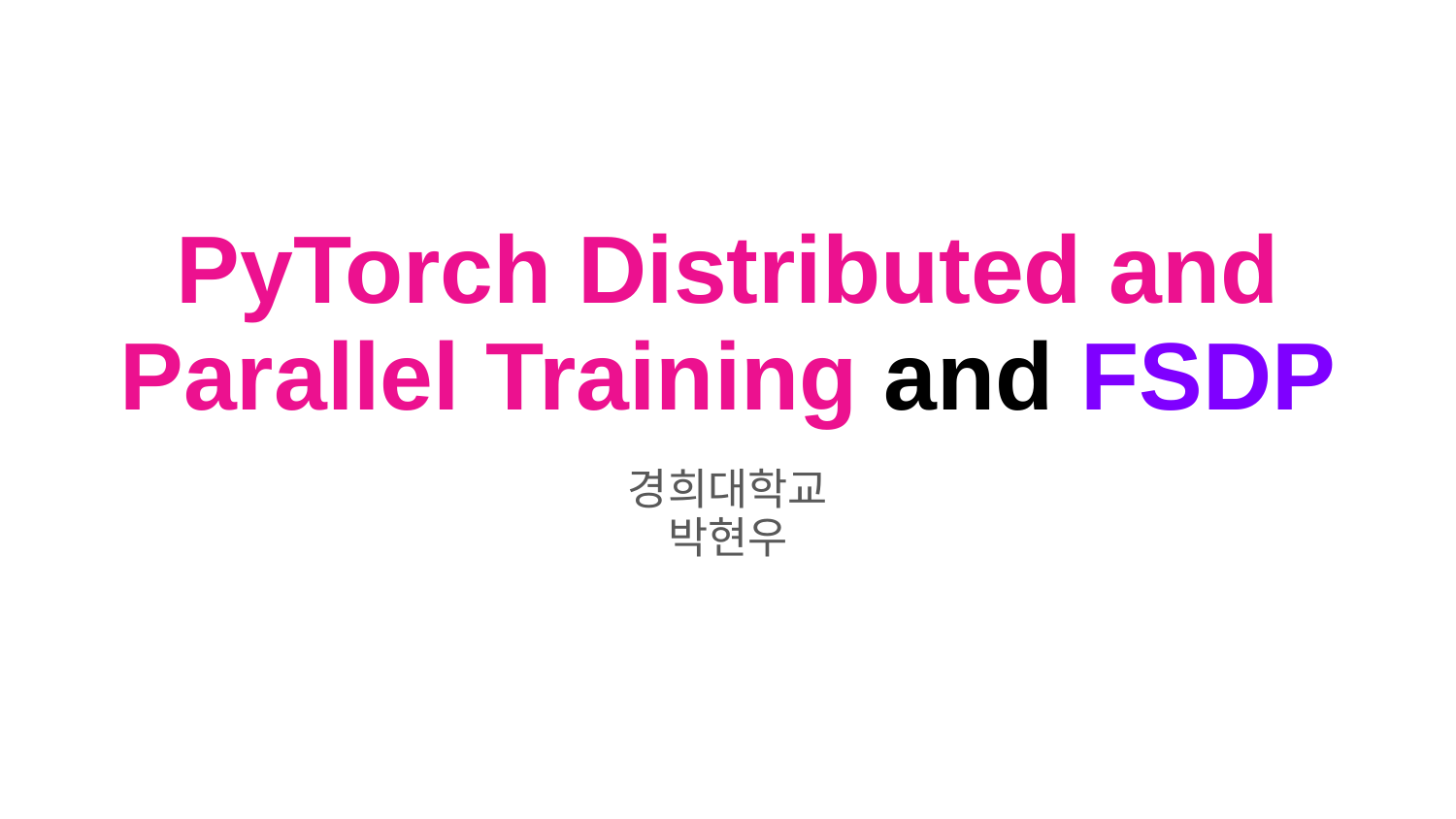

# PyTorch Distributed and Parallel Training and FSDP
경희대학교
박현우